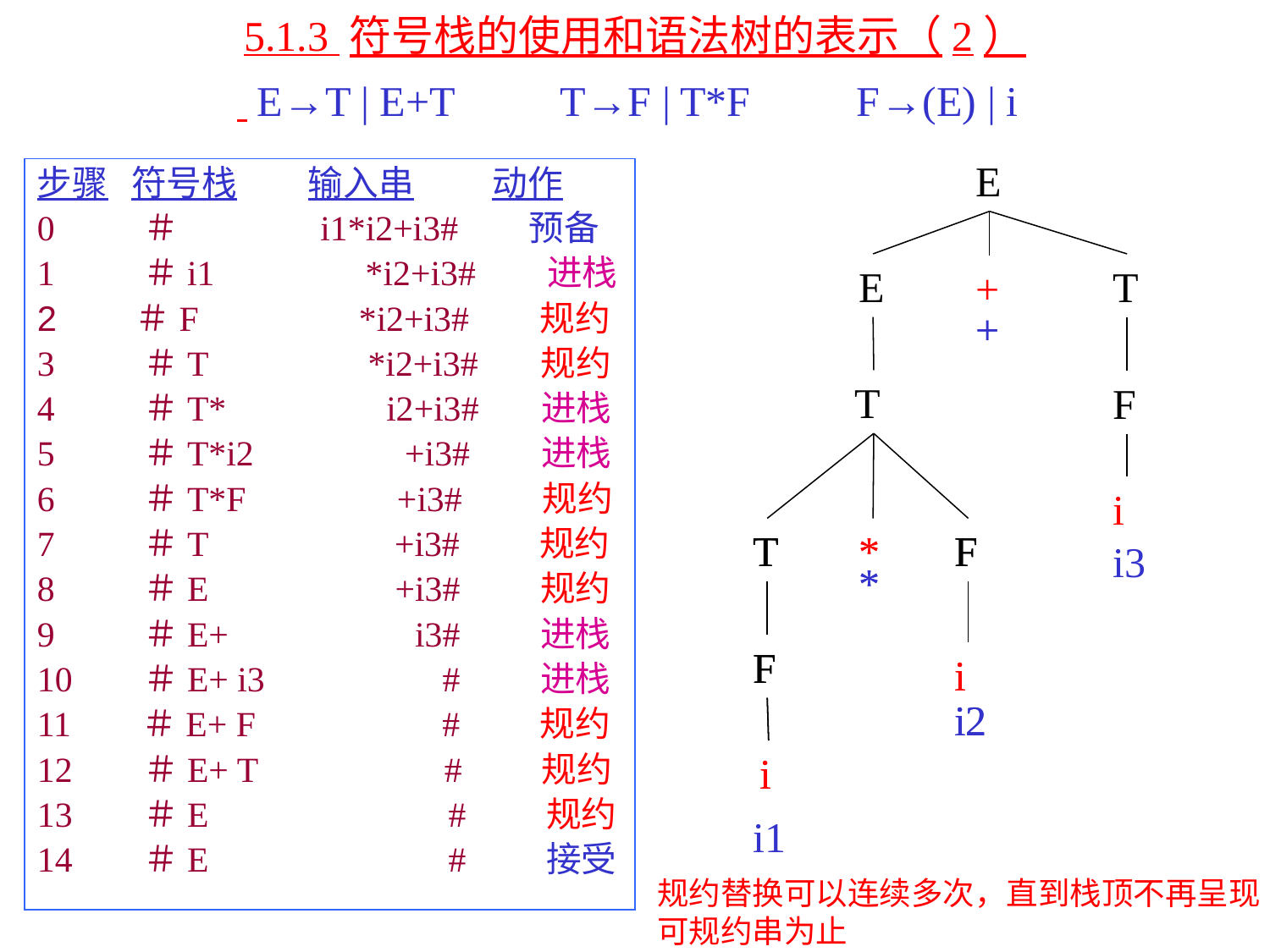

# 5.1.3 符号栈的使用和语法树的表示（2） E→T | E+T          T→F | T*F          F→(E) | i
E
步骤   符号栈         输入串          动作
0         ＃                 i1*i2+i3#       预备
1         ＃i1                 *i2+i3#       进栈
  ＃F                  *i2+i3#       规约
3         ＃T                  *i2+i3#      规约
4         ＃T*                  i2+i3#      进栈
5         ＃T*i2                 +i3#       进栈
6         ＃T*F                 +i3#        规约
7         ＃T                     +i3#        规约
8         ＃E                     +i3#        规约
9         ＃E+                     i3#        进栈
10       ＃E+ i3                    #        进栈
11       ＃E+ F                     #        规约
12       ＃E+ T                     #        规约
13       ＃E                           #        规约
14       ＃E                           #        接受
E
T
+
+
+
T
F
i
T
T
*
*
F
F
i3
*
*
F
F
i
i
i2
i2
i
i
i1
规约替换可以连续多次，直到栈顶不再呈现可规约串为止